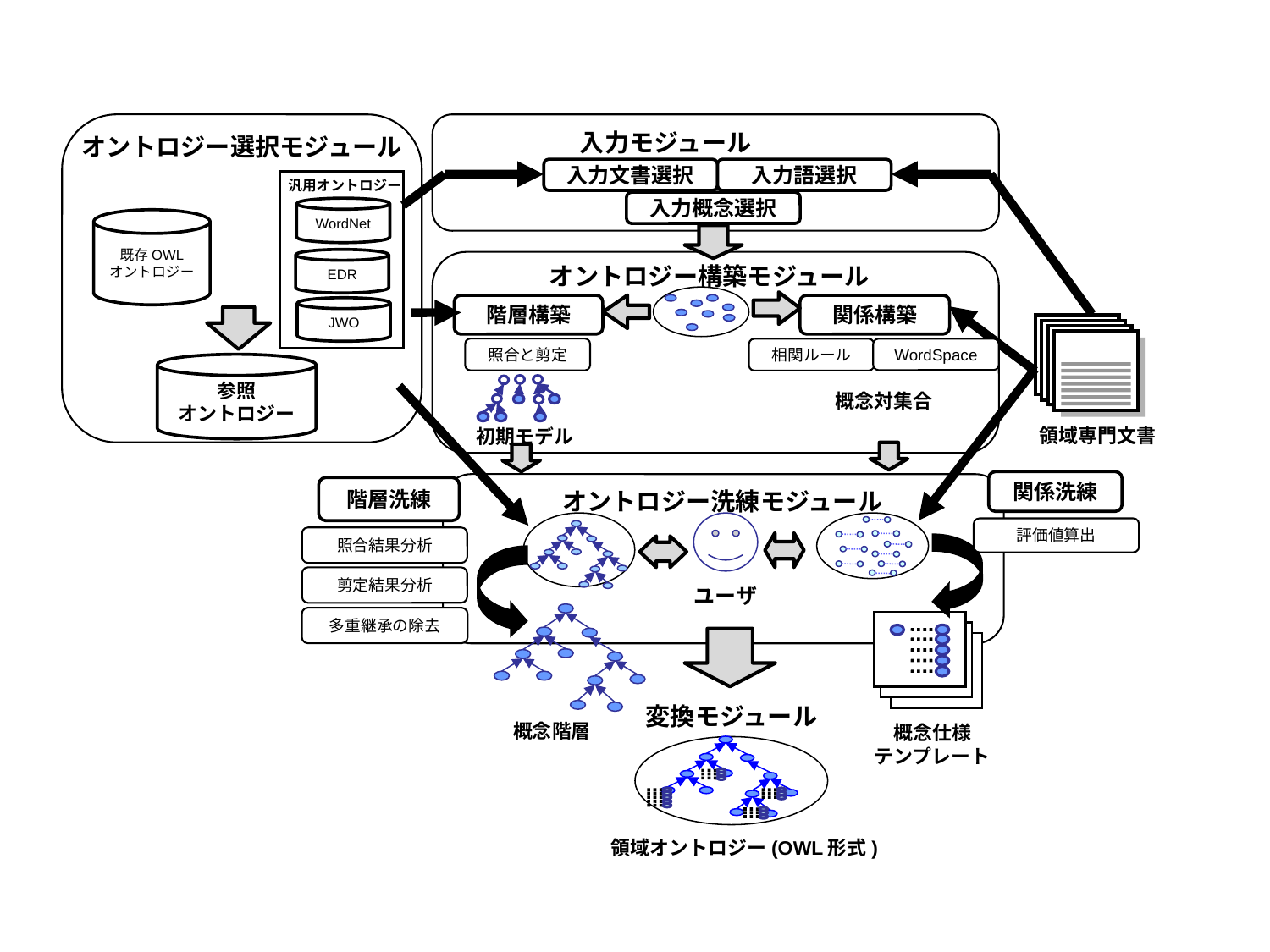

入力モジュール
オントロジー選択モジュール
入力文書選択
入力語選択
汎用オントロジー

入力概念選択
WordNet
既存OWL
オントロジー

EDR

オントロジー構築モジュール

階層構築
関係構築
JWO

照合と剪定
相関ルール
WordSpace

参照
オントロジー

概念対集合
領域専門文書
初期モデル

関係洗練

階層洗練
オントロジー洗練モジュール

評価値算出
照合結果分析

剪定結果分析
ユーザ

多重継承の除去

変換モジュール
概念階層
概念仕様
テンプレート

領域オントロジー(OWL形式)